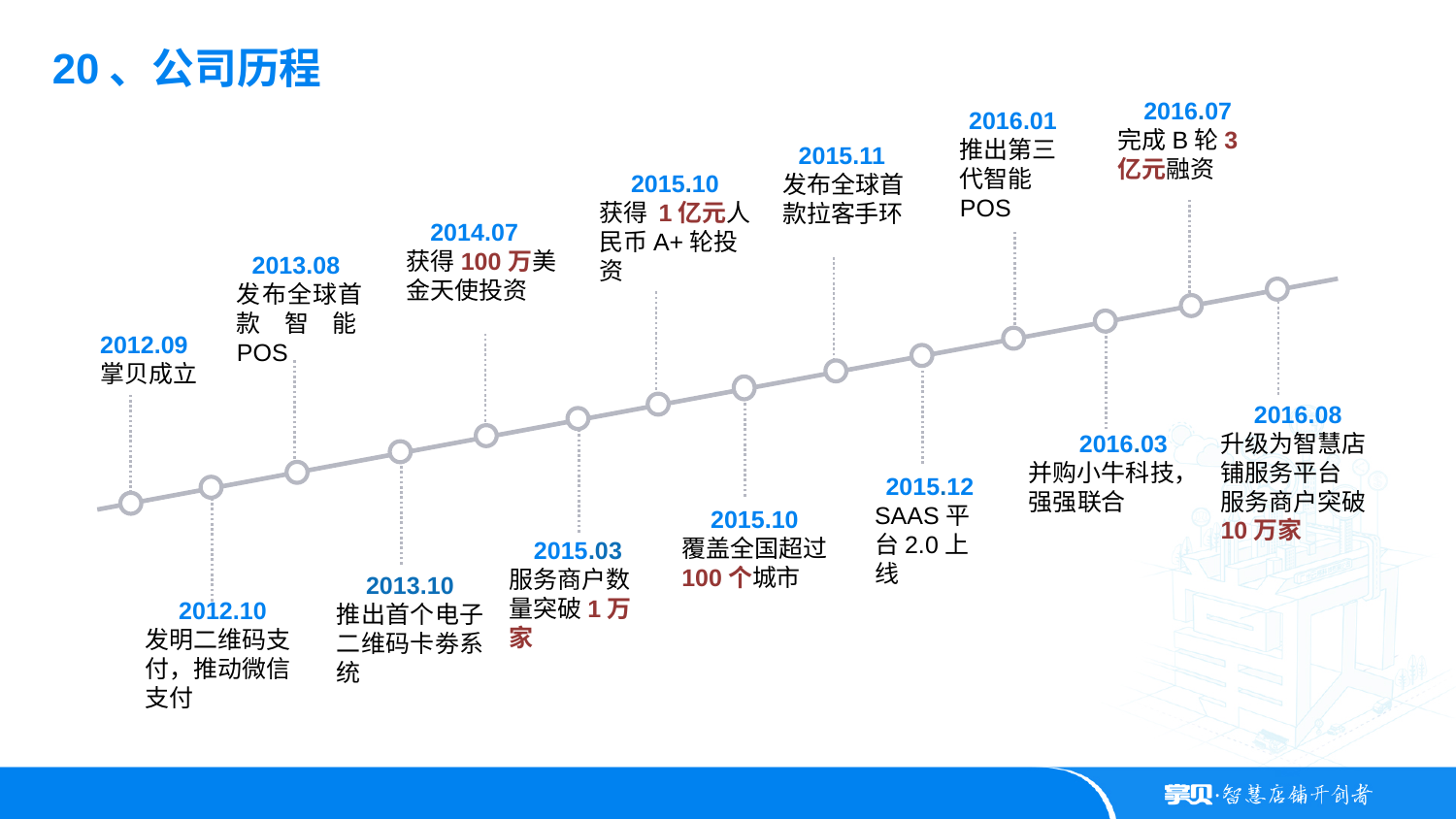

20、公司历程
2016.07
完成B轮3亿元融资
2016.01
推出第三代智能POS
2015.11
发布全球首款拉客手环
2015.10
获得 1亿元人民币A+轮投资
2014.07
获得100万美金天使投资

2013.08
发布全球首款智能POS

2012.09
掌贝成立

2016.08
升级为智慧店铺服务平台
服务商户突破
10万家

2016.03
并购小牛科技，强强联合

2015.12
SAAS平台2.0上线

2015.10
覆盖全国超过100个城市
2015.03
服务商户数量突破1万家
2013.10
推出首个电子二维码卡劵系统
2012.10
发明二维码支付，推动微信支付